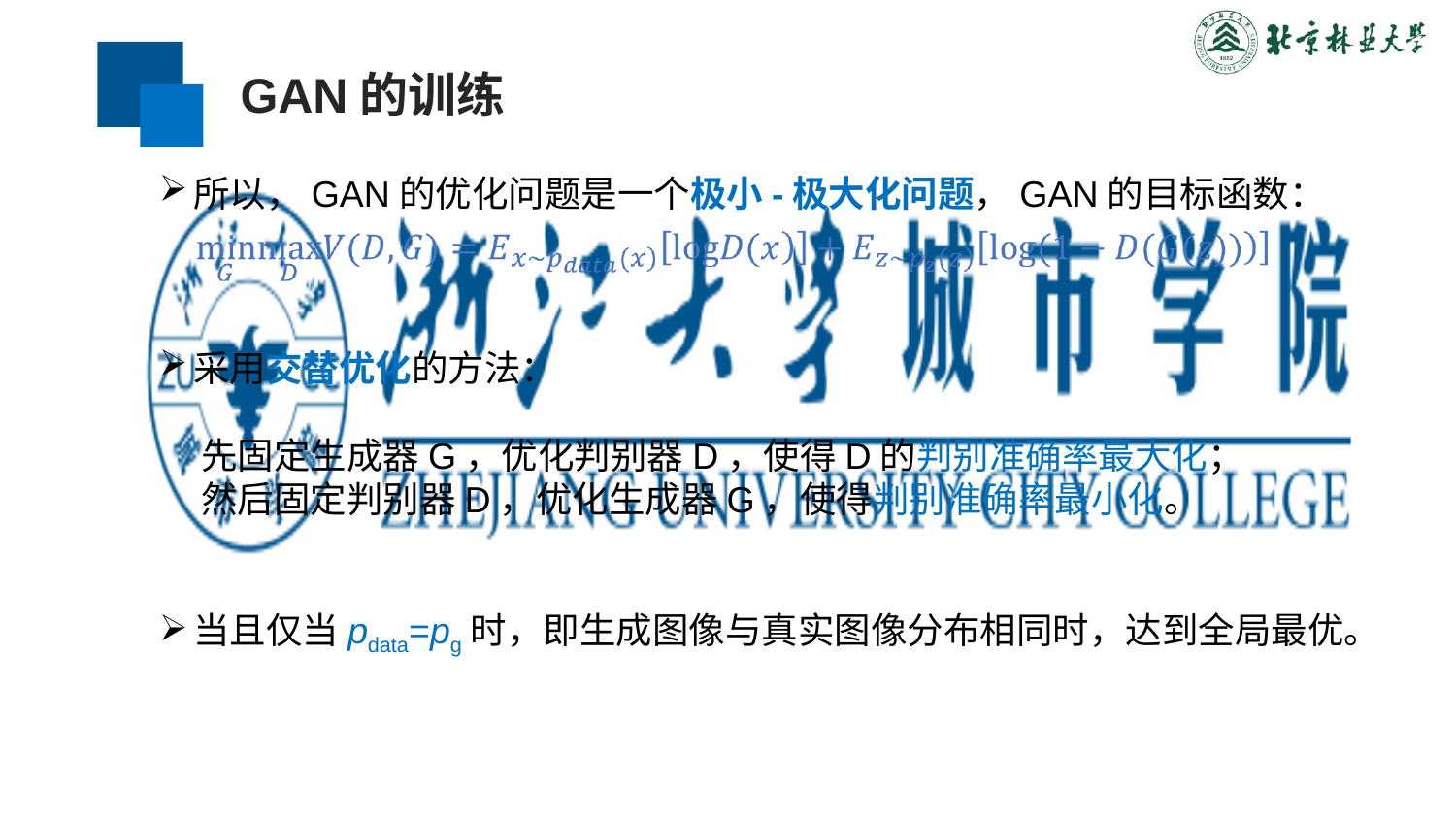

GAN的训练
所以，GAN的优化问题是一个极小-极大化问题，GAN的目标函数：

采用交替优化的方法：

    先固定生成器G，优化判别器D，使得D的判别准确率最大化；
    然后固定判别器D，优化生成器G，使得判别准确率最小化。

当且仅当pdata=pg时，即生成图像与真实图像分布相同时，达到全局最优。

16
20